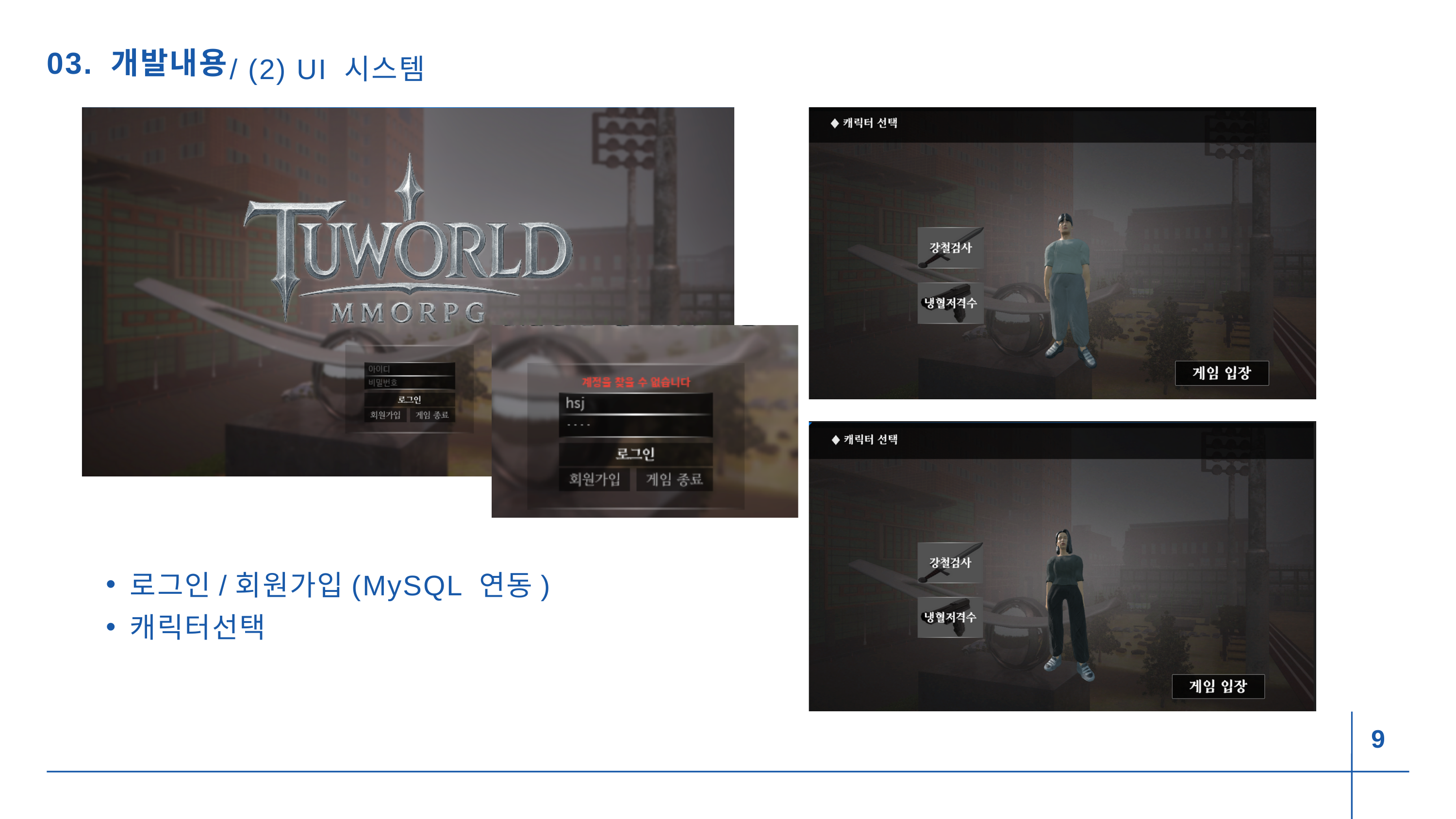

/ (2) UI 시스템
03. 개발내용

로그인/회원가입(MySQL 연동)
캐릭터선택

9